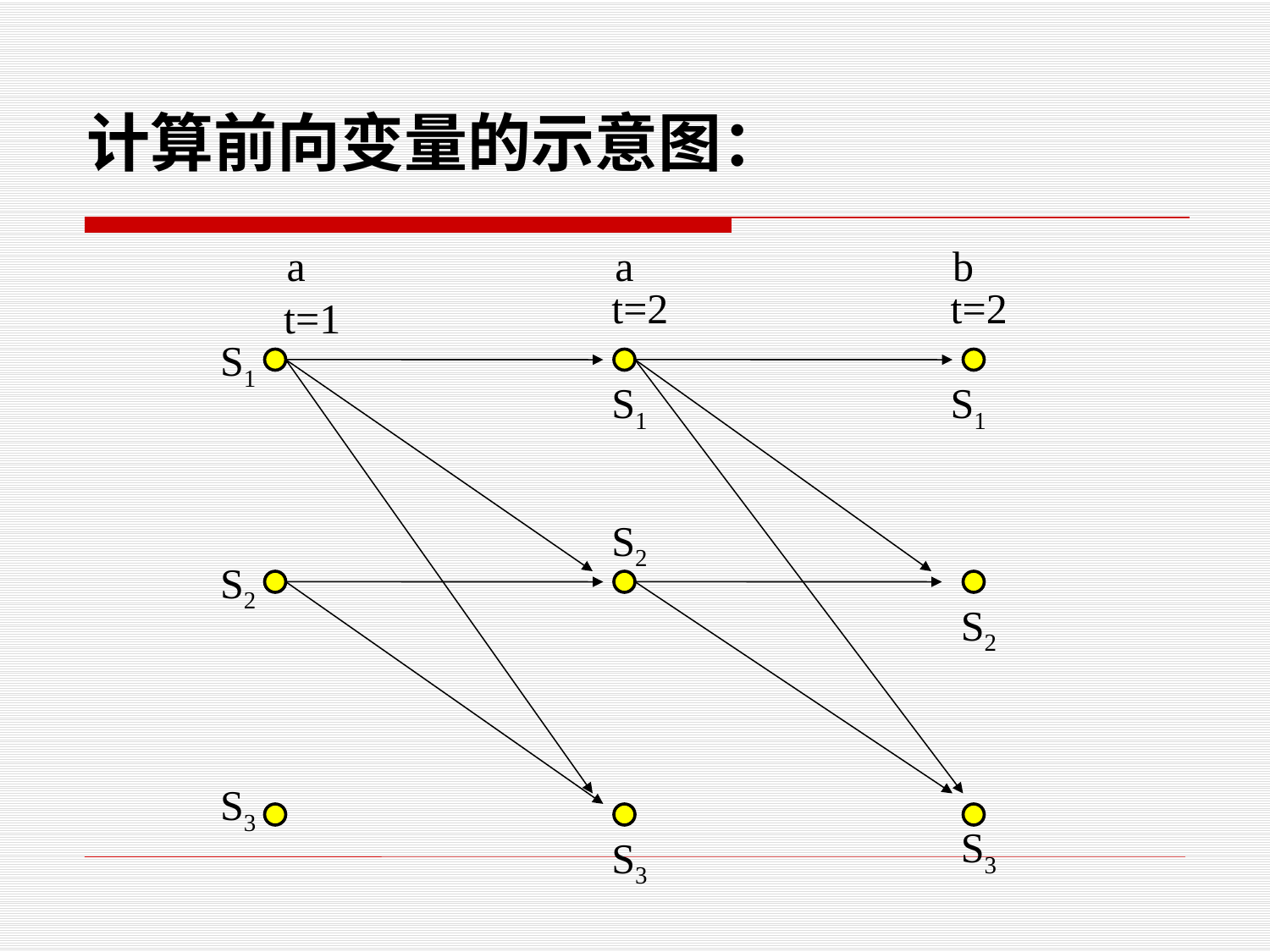

计算前向变量的示意图：
  a
  a
  b
t=2
t=2
t=1
S1

S1
S1
S2
S2

S2
S3

S3
S3